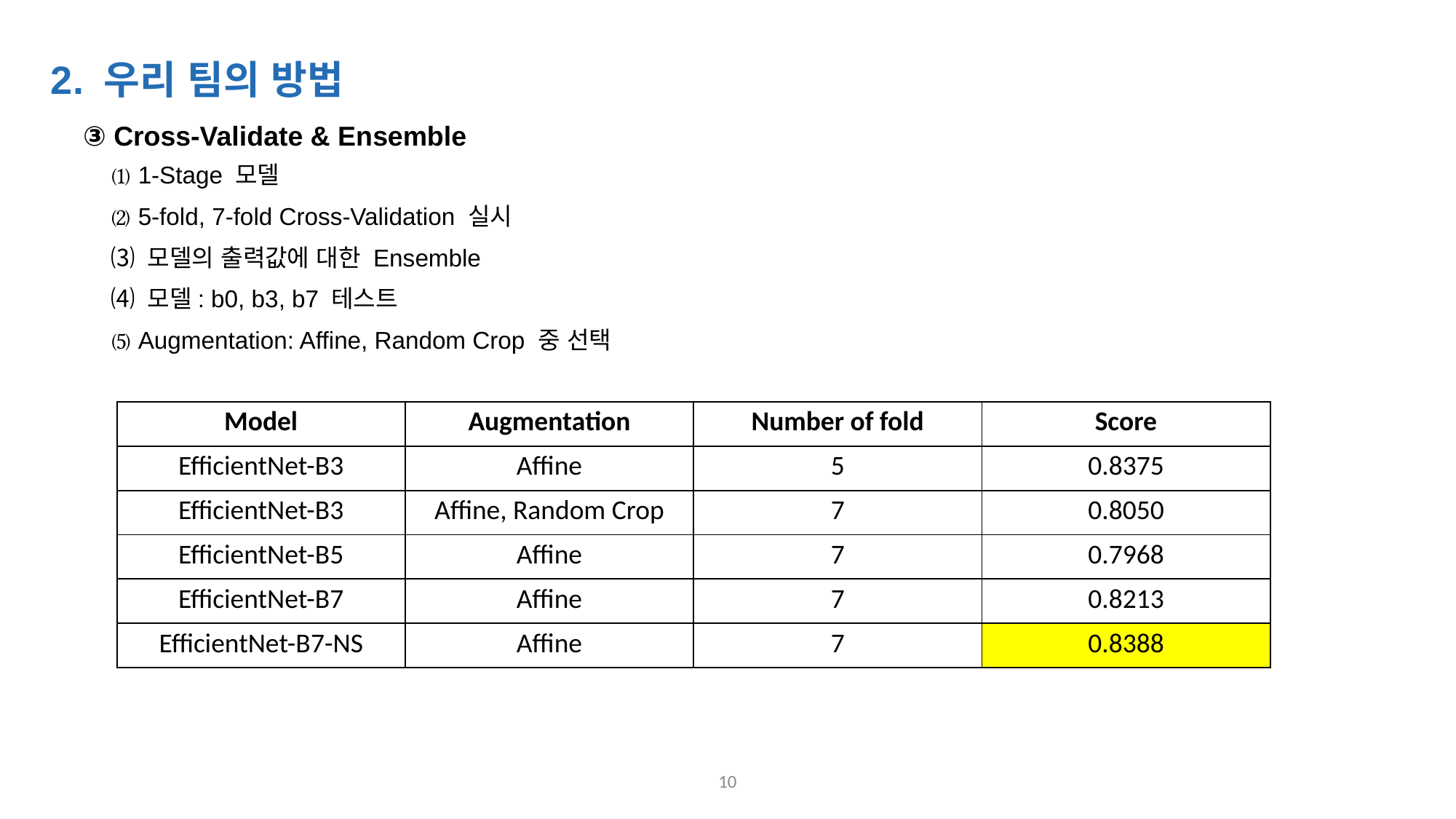

2. 우리 팀의 방법
③ Cross-Validate & Ensemble
⑴ 1-Stage 모델
⑵ 5-fold, 7-fold Cross-Validation 실시
⑶ 모델의 출력값에 대한 Ensemble
⑷ 모델: b0, b3, b7 테스트
⑸ Augmentation: Affine, Random Crop 중 선택
| Model | Augmentation | Number of fold | Score |
| --- | --- | --- | --- |
| EfficientNet-B3 | Affine | 5 | 0.8375 |
| EfficientNet-B3 | Affine, Random Crop | 7 | 0.8050 |
| EfficientNet-B5 | Affine | 7 | 0.7968 |
| EfficientNet-B7 | Affine | 7 | 0.8213 |
| EfficientNet-B7-NS | Affine | 7 | 0.8388 |
10